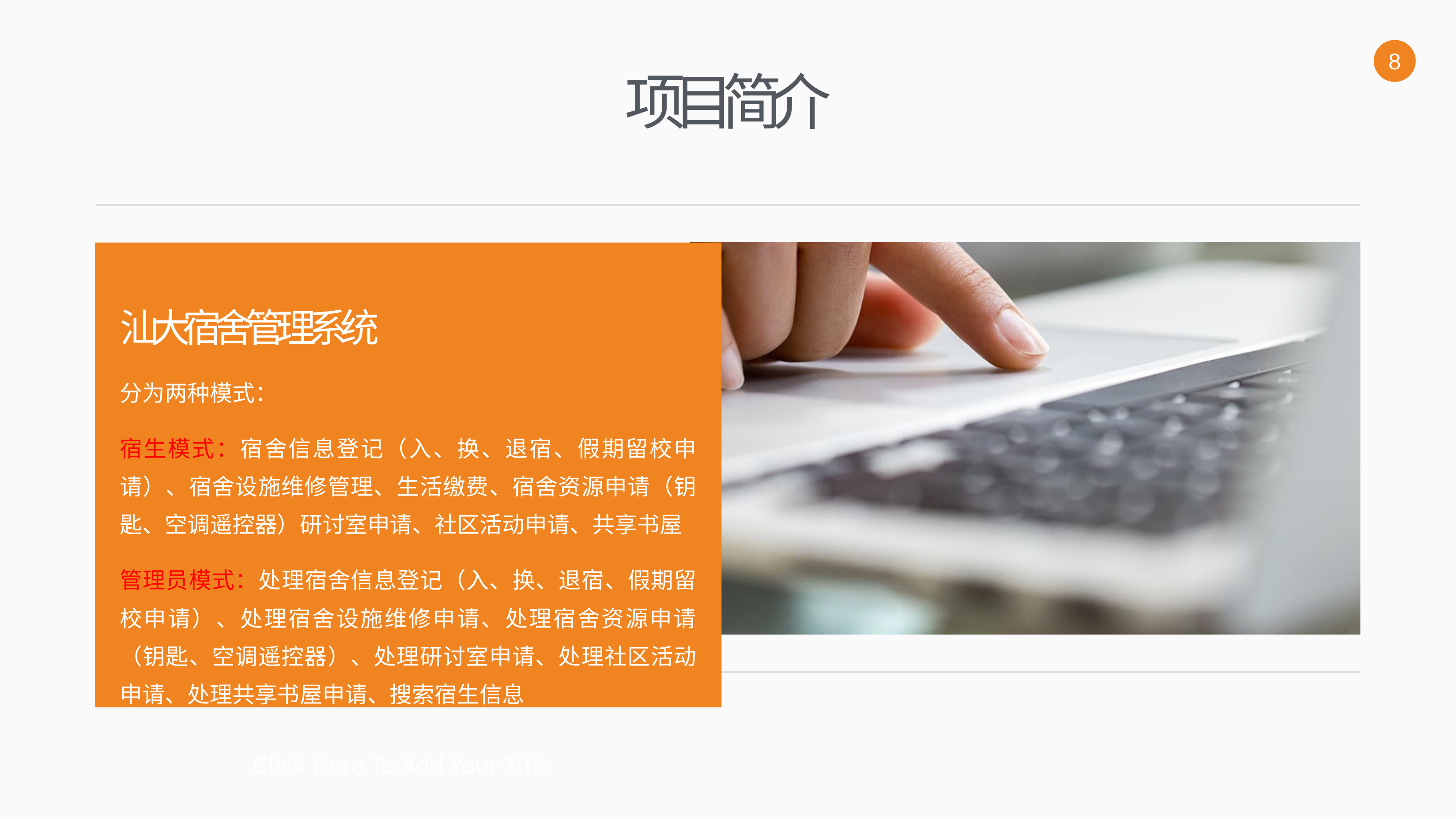

8
# 项目简介

汕大宿舍管理系统
分为两种模式：
宿生模式：宿舍信息登记（入、换、退宿、假期留校申请）、宿舍设施维修管理、生活缴费、宿舍资源申请（钥匙、空调遥控器）研讨室申请、社区活动申请、共享书屋
管理员模式：处理宿舍信息登记（入、换、退宿、假期留校申请）、处理宿舍设施维修申请、处理宿舍资源申请（钥匙、空调遥控器）、处理研讨室申请、处理社区活动申请、处理共享书屋申请、搜索宿生信息

Click Here To Add Your Title